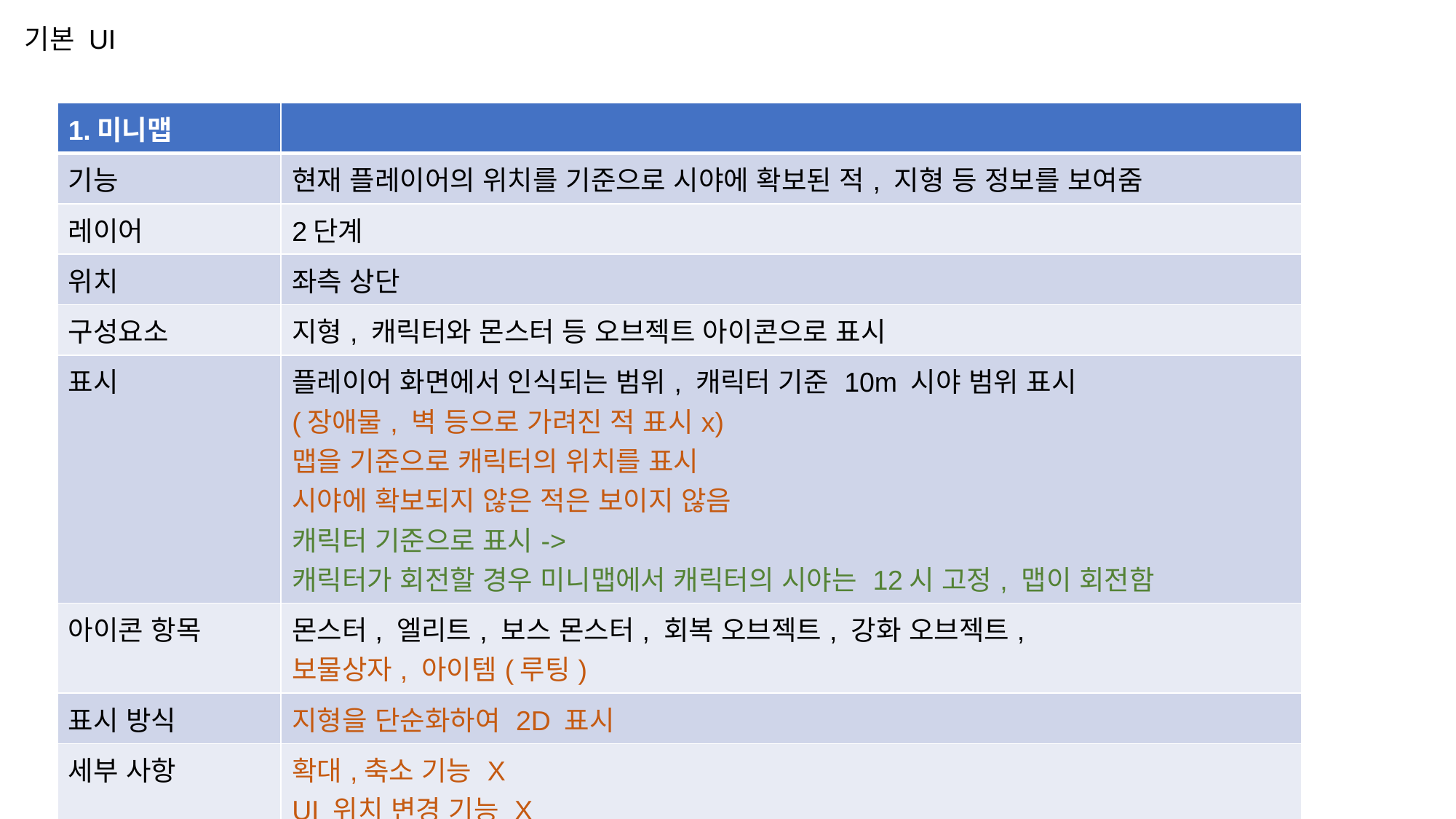

기본 UI
| 1.미니맵 |  |
| --- | --- |
| 기능 | 현재 플레이어의 위치를 기준으로 시야에 확보된 적, 지형 등 정보를 보여줌 |
| 레이어 | 2단계 |
| 위치 | 좌측 상단 |
| 구성요소 | 지형, 캐릭터와 몬스터 등 오브젝트 아이콘으로 표시 |
| 표시 | 플레이어 화면에서 인식되는 범위, 캐릭터 기준 10m 시야 범위 표시 (장애물, 벽 등으로 가려진 적 표시x) 맵을 기준으로 캐릭터의 위치를 표시 시야에 확보되지 않은 적은 보이지 않음 캐릭터 기준으로 표시-> 캐릭터가 회전할 경우 미니맵에서 캐릭터의 시야는 12시 고정, 맵이 회전함 |
| 아이콘 항목 | 몬스터, 엘리트, 보스 몬스터, 회복 오브젝트, 강화 오브젝트, 보물상자, 아이템(루팅) |
| 표시 방식 | 지형을 단순화하여 2D 표시 |
| 세부 사항 | 확대,축소 기능 X UI 위치 변경 기능 X |